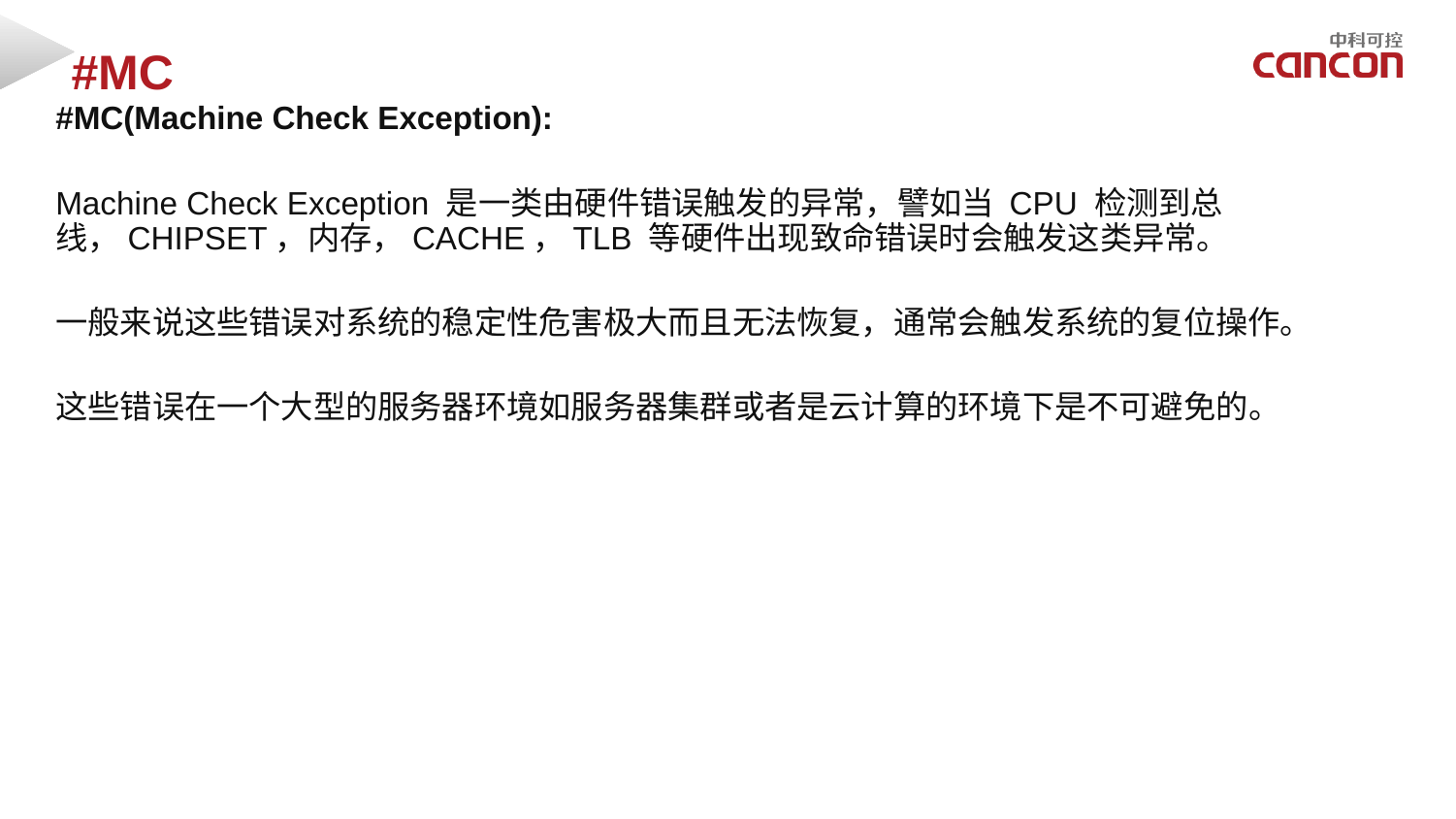

#MC
#
#MC(Machine Check Exception):

Machine Check Exception 是一类由硬件错误触发的异常，譬如当 CPU 检测到总线，CHIPSET，内存，CACHE，TLB 等硬件出现致命错误时会触发这类异常。

一般来说这些错误对系统的稳定性危害极大而且无法恢复，通常会触发系统的复位操作。

这些错误在一个大型的服务器环境如服务器集群或者是云计算的环境下是不可避免的。